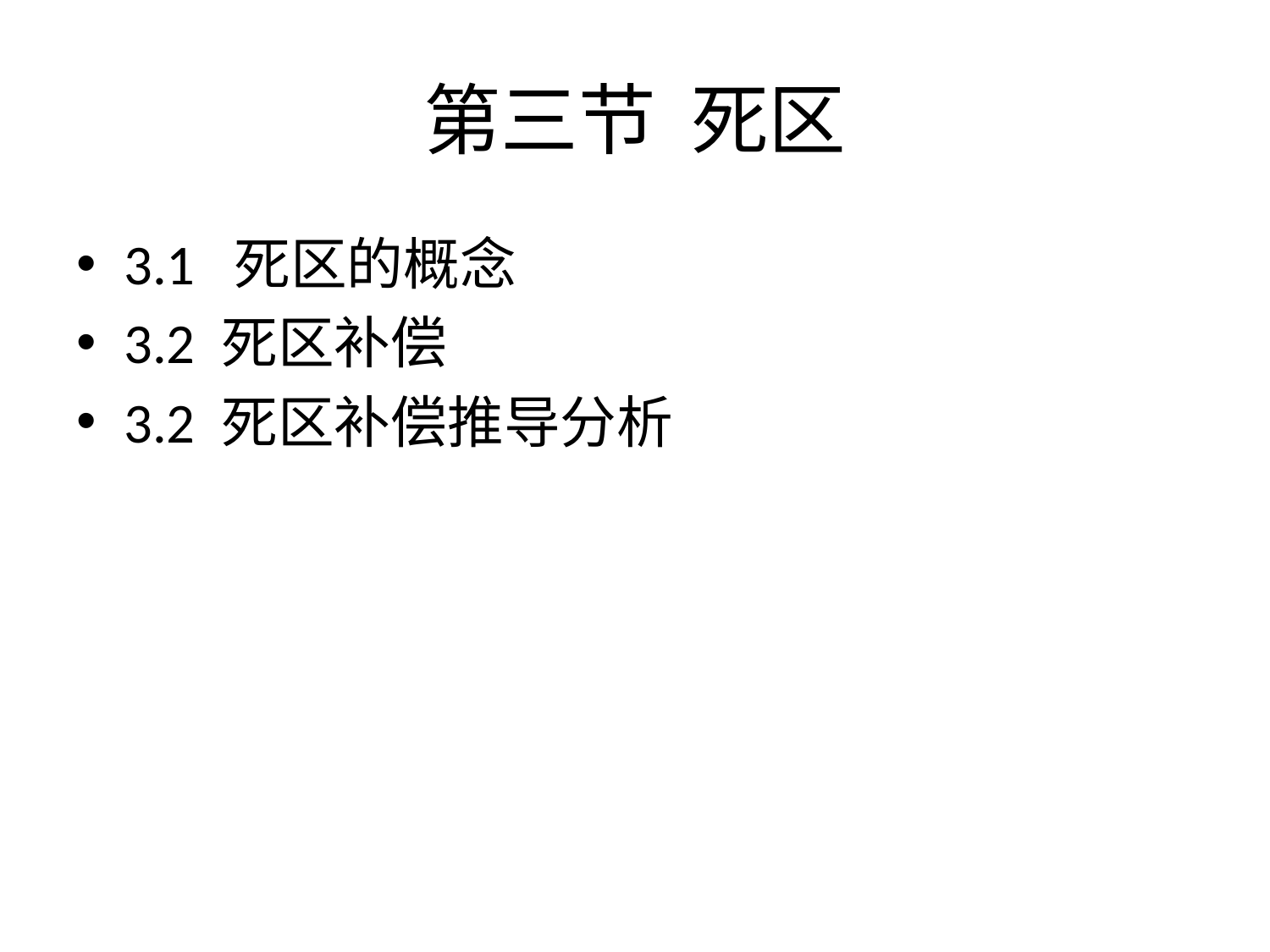

# 第三节  死区
3.1  死区的概念
3.2 死区补偿
3.2 死区补偿推导分析